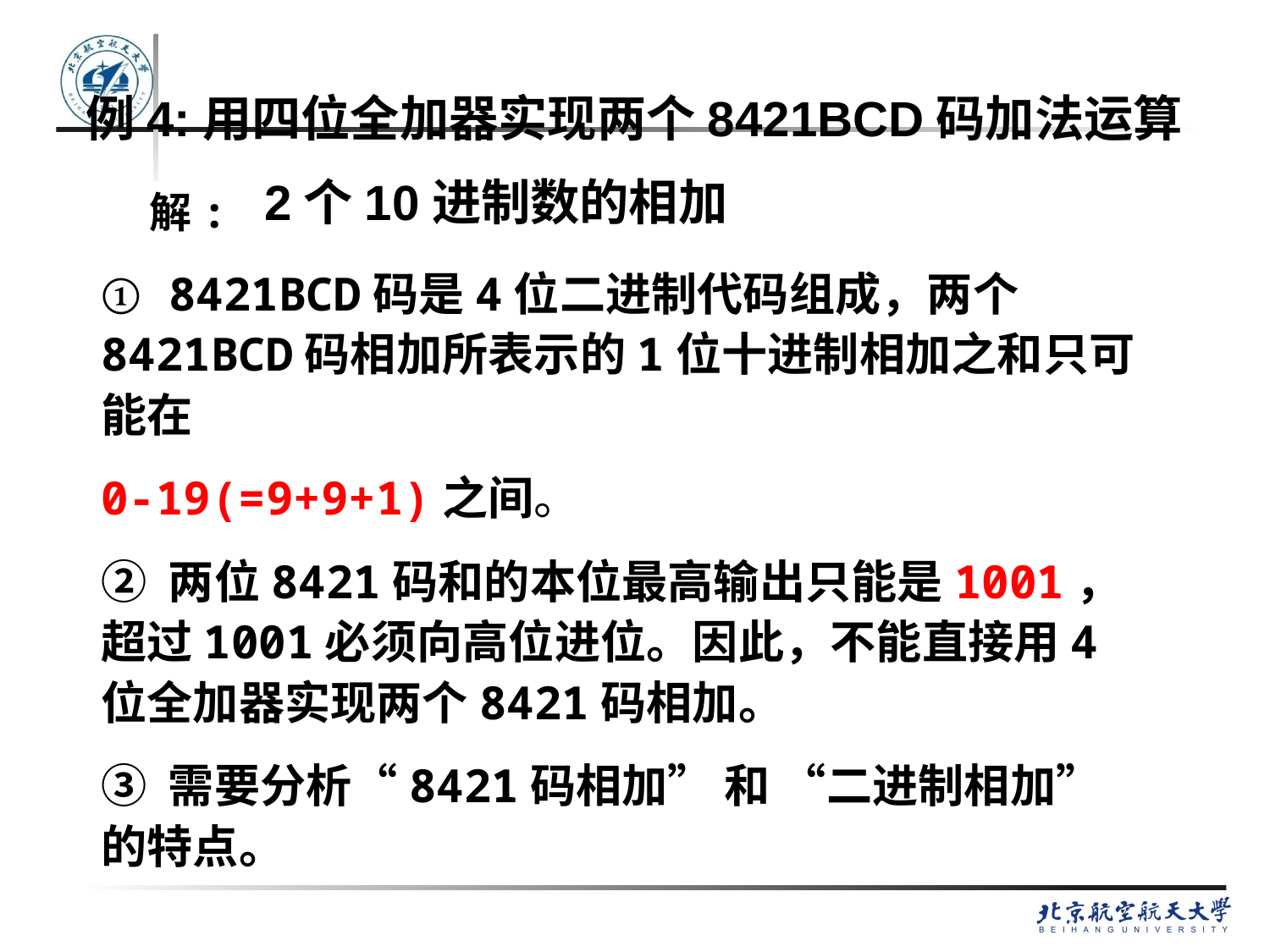

例4:用四位全加器实现两个8421BCD码加法运算
             2个10进制数的相加
    解:
① 8421BCD码是4位二进制代码组成，两个8421BCD码相加所表示的1位十进制相加之和只可能在
0-19(=9+9+1)之间。
② 两位8421码和的本位最高输出只能是1001，超过1001必须向高位进位。因此，不能直接用4位全加器实现两个8421码相加。
③ 需要分析“8421码相加” 和 “二进制相加”的特点。